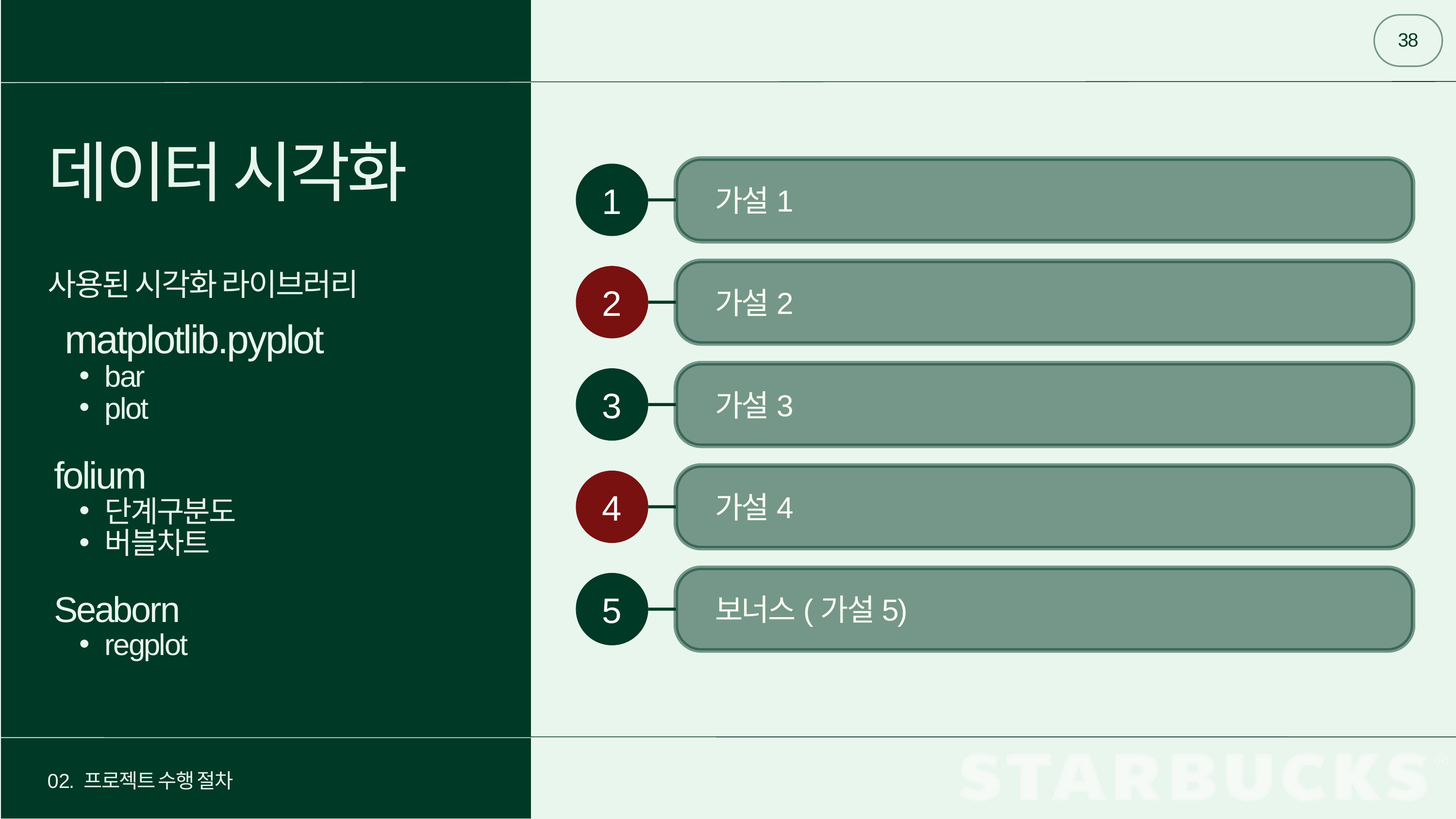

38

데이터 시각화

1
가설1

2
사용된 시각화 라이브러리

 matplotlib.pyplot
bar
plot

folium
단계구분도
버블차트

Seaborn
regplot

가설2

3
가설3

4
가설4

5
보너스(가설5)

02. 프로젝트 수행 절차